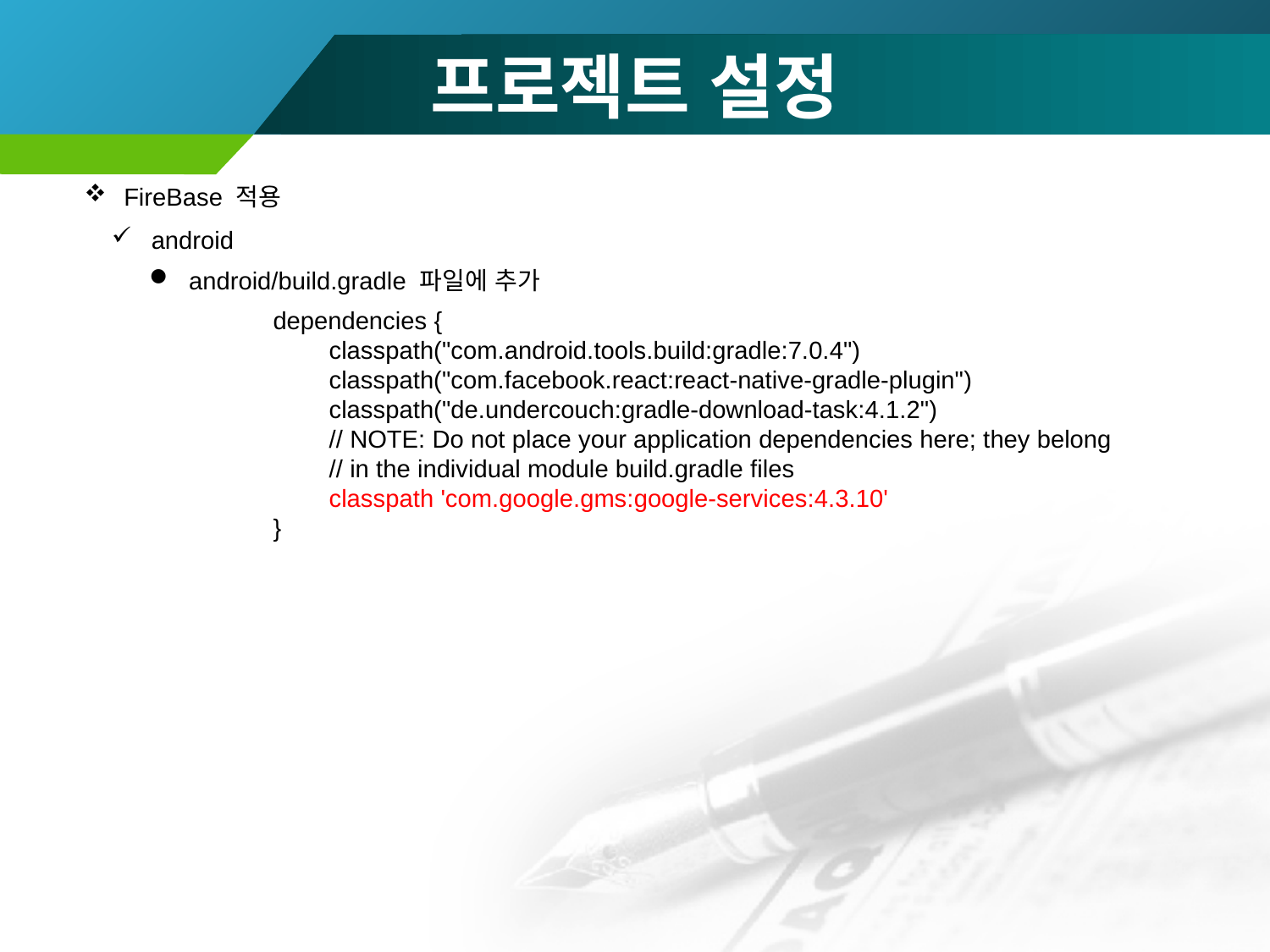

# 프로젝트 설정
FireBase 적용
android
android/build.gradle 파일에 추가
dependencies {
        classpath("com.android.tools.build:gradle:7.0.4")
        classpath("com.facebook.react:react-native-gradle-plugin")
        classpath("de.undercouch:gradle-download-task:4.1.2")
        // NOTE: Do not place your application dependencies here; they belong
        // in the individual module build.gradle files
        classpath 'com.google.gms:google-services:4.3.10'
}